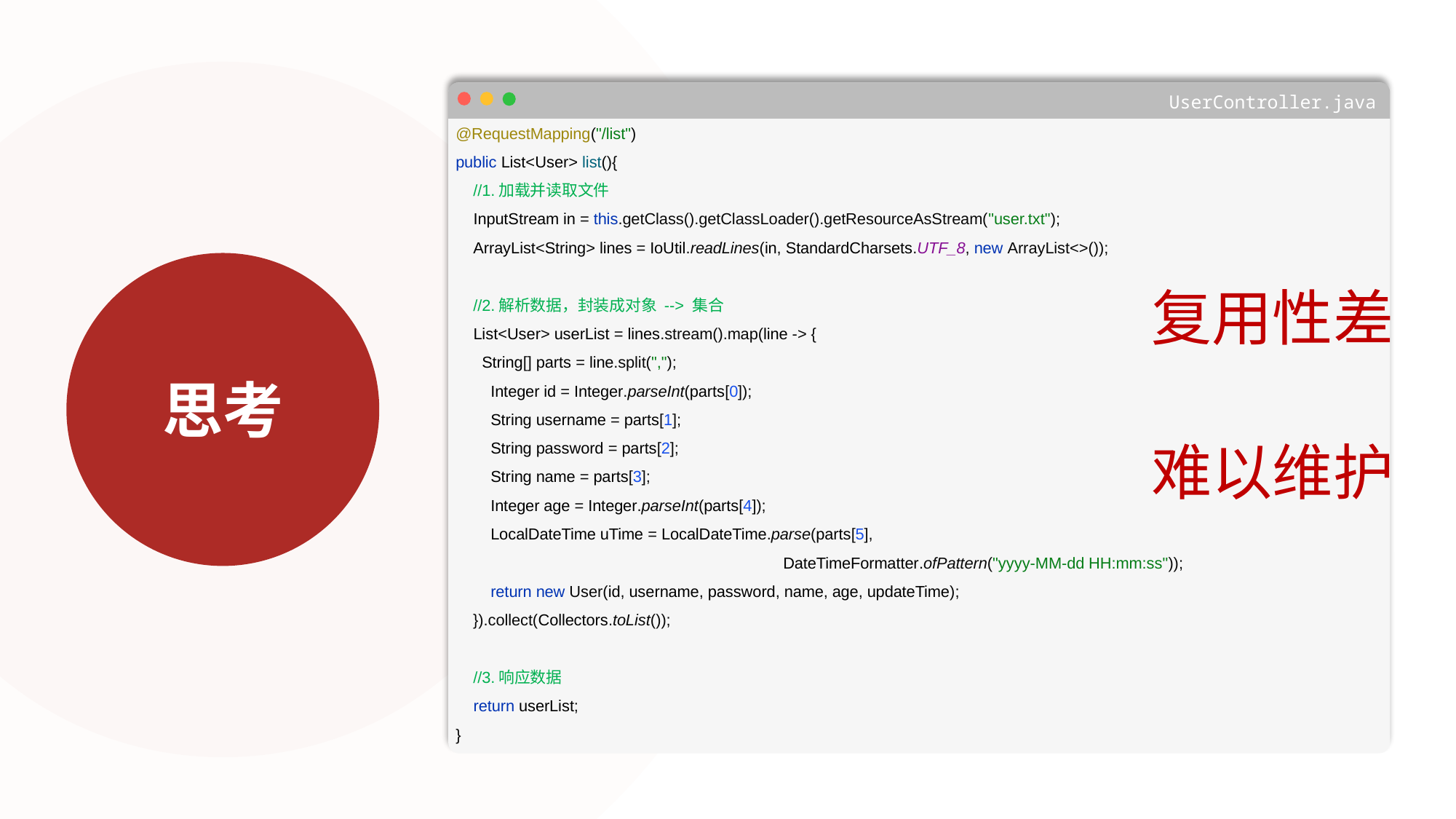

UserController.java
@RequestMapping("/list")
public List<User> list(){
    //1.加载并读取文件
    InputStream in = this.getClass().getClassLoader().getResourceAsStream("user.txt");
    ArrayList<String> lines = IoUtil.readLines(in, StandardCharsets.UTF_8, new ArrayList<>());
    //2.解析数据，封装成对象 --> 集合
    List<User> userList = lines.stream().map(line -> {
      String[] parts = line.split(",");
        Integer id = Integer.parseInt(parts[0]);
        String username = parts[1];
        String password = parts[2];
        String name = parts[3];
        Integer age = Integer.parseInt(parts[4]);
        LocalDateTime uTime = LocalDateTime.parse(parts[5],
			DateTimeFormatter.ofPattern("yyyy-MM-dd HH:mm:ss"));
        return new User(id, username, password, name, age, updateTime);
    }).collect(Collectors.toList());
    //3.响应数据
    return userList;
}

复用性差
难以维护